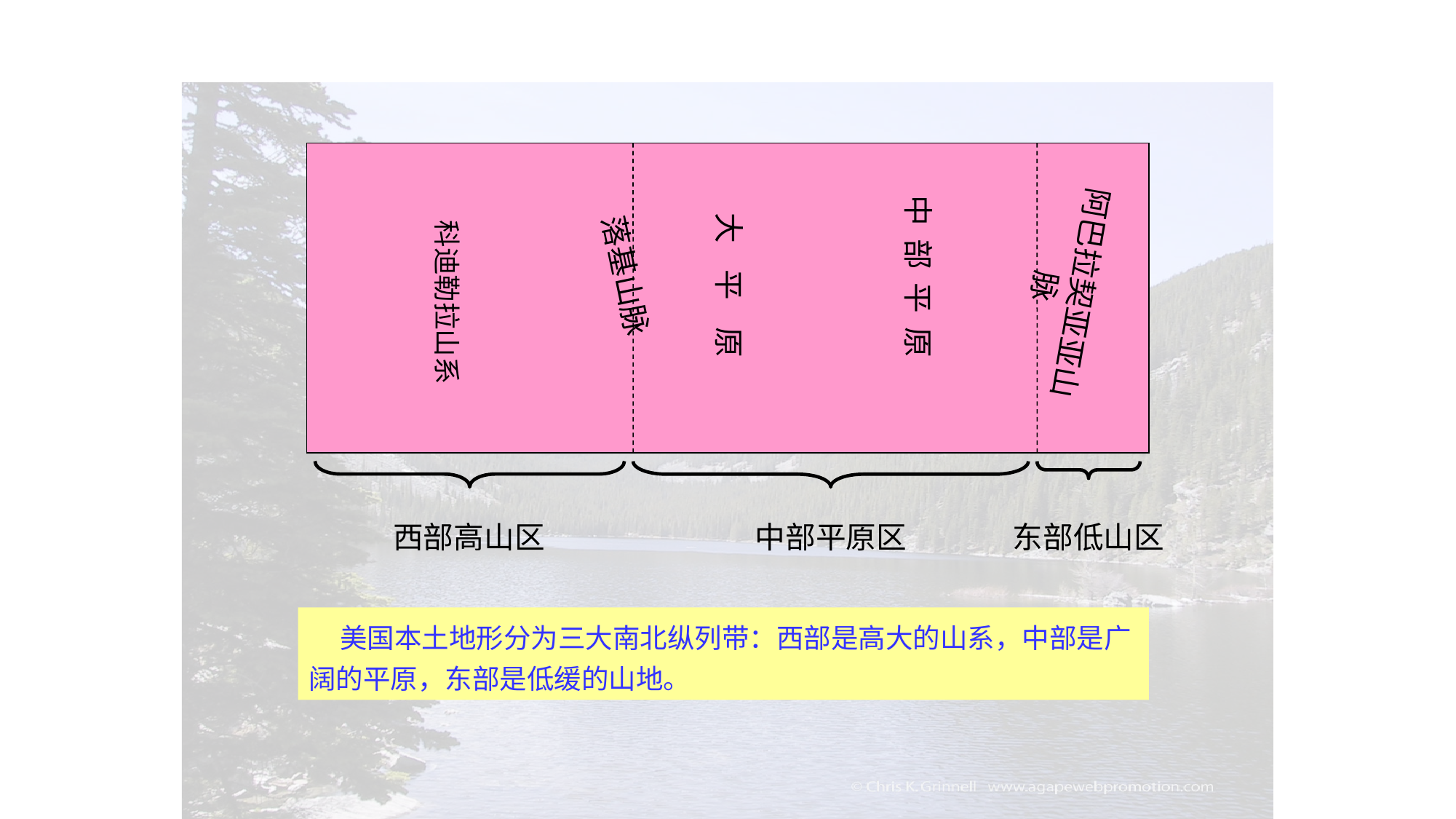

科迪勒拉山系
中  部  平  原
阿巴拉契亚亚山脉
大    平    原
落基山脉

西部高山区
中部平原区
东部低山区
    美国本土地形分为三大南北纵列带：西部是高大的山系，中部是广阔的平原，东部是低缓的山地。